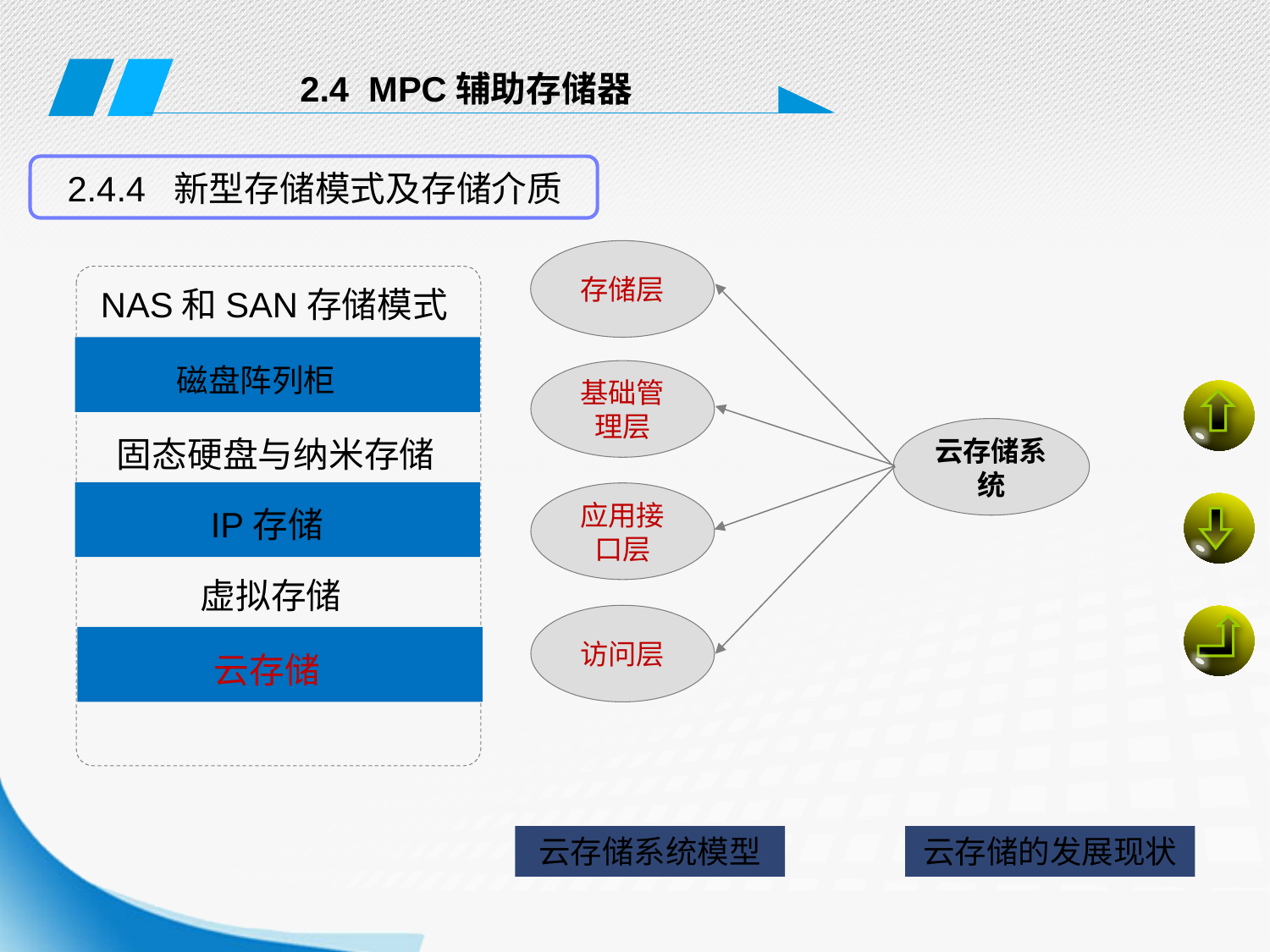

2.4  MPC辅助存储器

2.4.4  新型存储模式及存储介质
存储层
基础管理层
云存储系统
应用接口层
访问层

 NAS和SAN存储模式

磁盘阵列柜

固态硬盘与纳米存储

IP存储
虚拟存储

云存储
云存储系统模型
云存储的发展现状